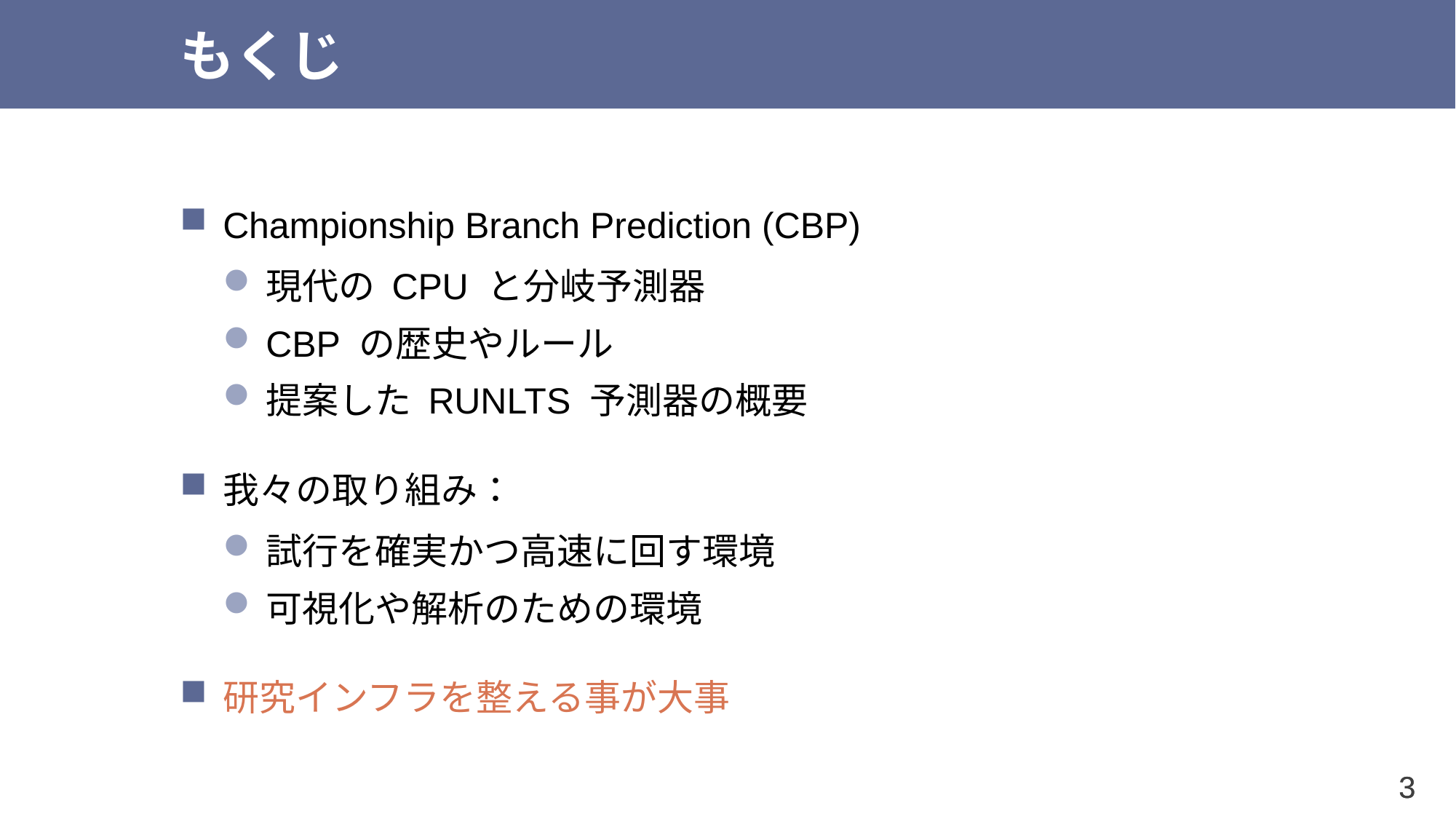

# もくじ
Championship Branch Prediction (CBP)
現代の CPU と分岐予測器
CBP の歴史やルール
提案した RUNLTS 予測器の概要
我々の取り組み：
試行を確実かつ高速に回す環境
可視化や解析のための環境
研究インフラを整える事が大事